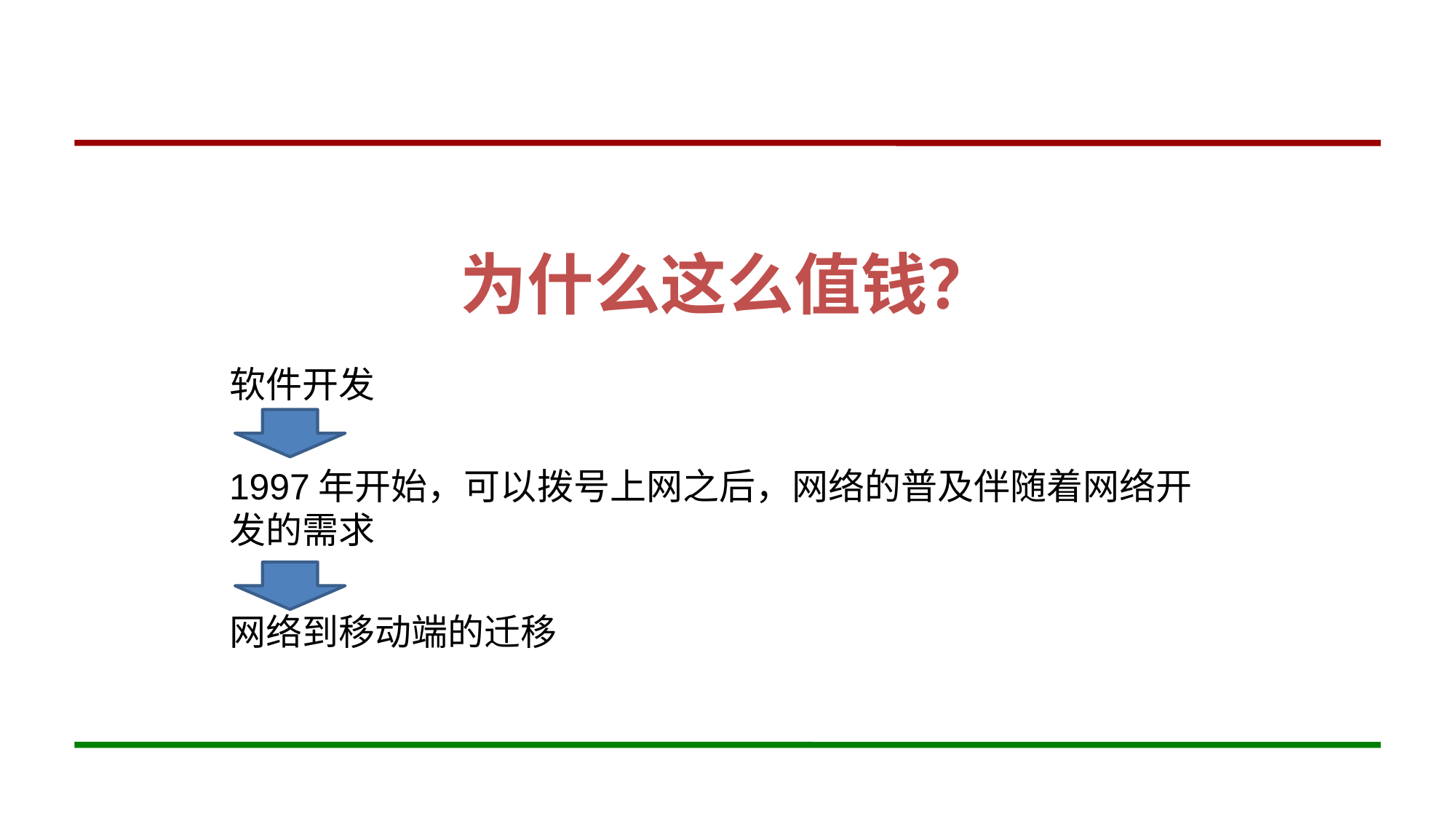

# 为什么这么值钱？
软件开发

1997年开始，可以拨号上网之后，网络的普及伴随着网络开发的需求

网络到移动端的迁移